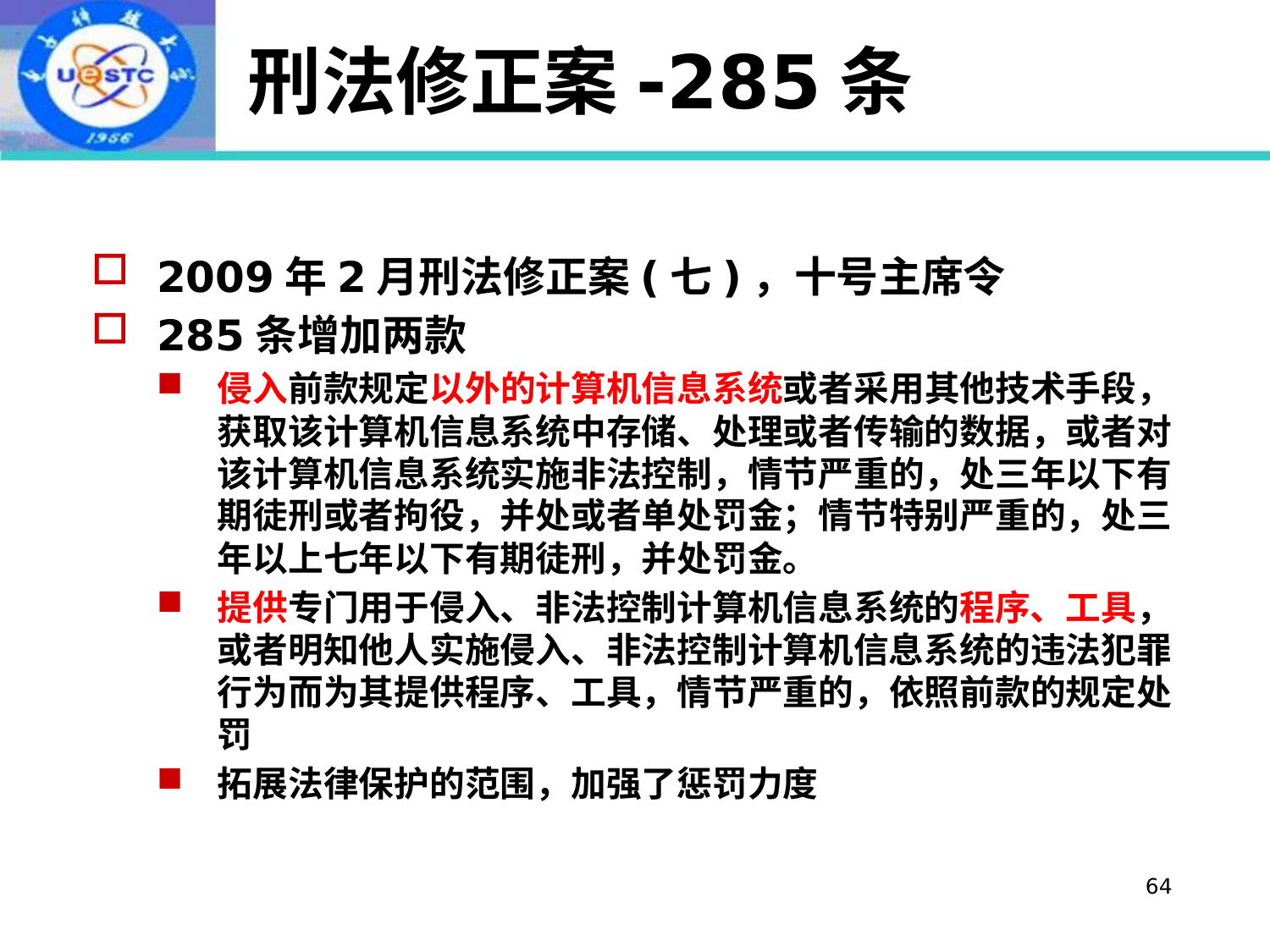

# 刑法修正案-285条
2009年2月刑法修正案(七)，十号主席令
285条增加两款
侵入前款规定以外的计算机信息系统或者采用其他技术手段，获取该计算机信息系统中存储、处理或者传输的数据，或者对该计算机信息系统实施非法控制，情节严重的，处三年以下有期徒刑或者拘役，并处或者单处罚金；情节特别严重的，处三年以上七年以下有期徒刑，并处罚金。
提供专门用于侵入、非法控制计算机信息系统的程序、工具，或者明知他人实施侵入、非法控制计算机信息系统的违法犯罪行为而为其提供程序、工具，情节严重的，依照前款的规定处罚
拓展法律保护的范围，加强了惩罚力度
64